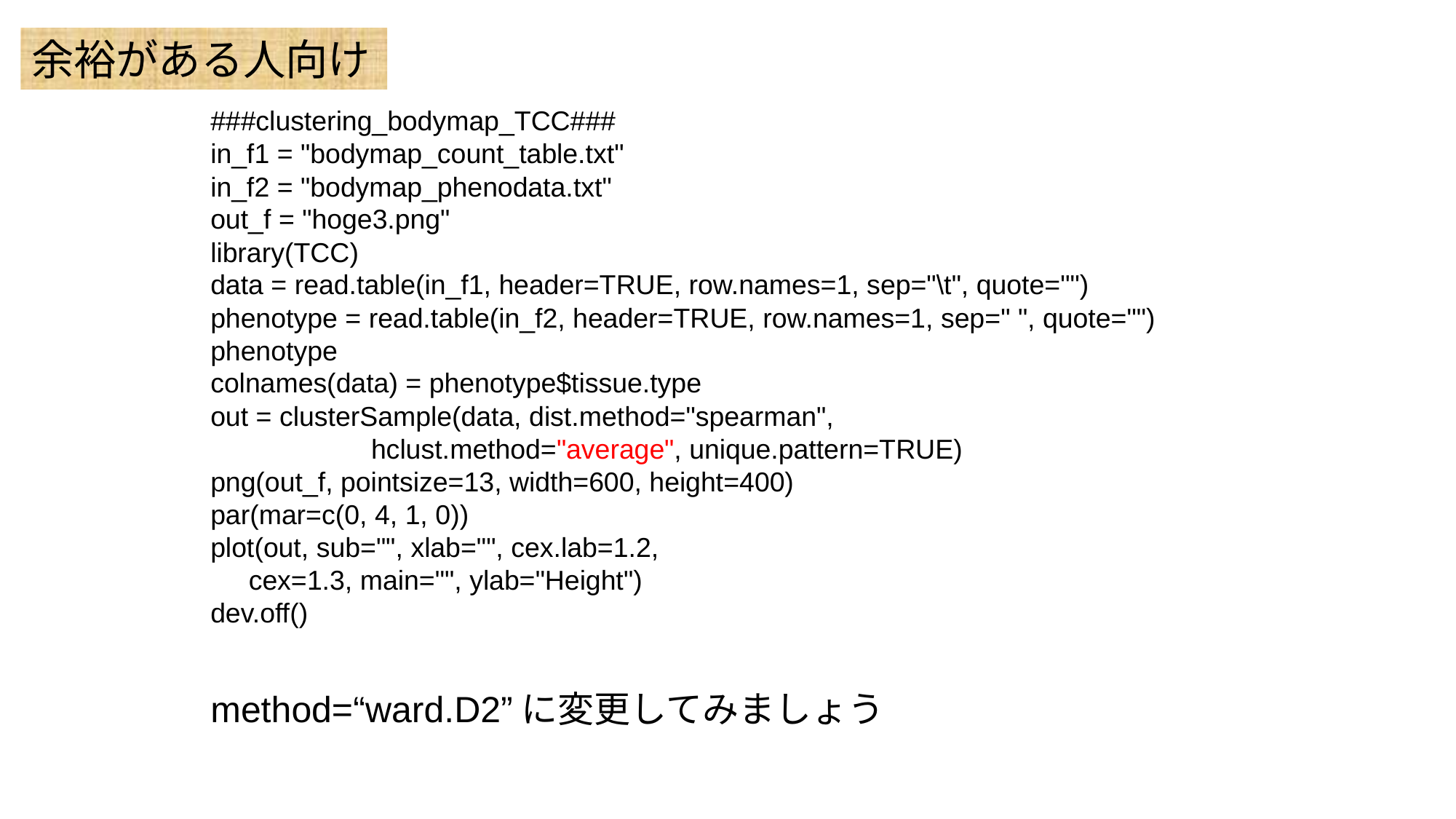

余裕がある人向け
###clustering_bodymap_TCC###
in_f1 = "bodymap_count_table.txt"
in_f2 = "bodymap_phenodata.txt"
out_f = "hoge3.png"
library(TCC)
data = read.table(in_f1, header=TRUE, row.names=1, sep="\t", quote="")
phenotype = read.table(in_f2, header=TRUE, row.names=1, sep=" ", quote="")
phenotype
colnames(data) = phenotype$tissue.type
out = clusterSample(data, dist.method="spearman",
                     hclust.method="average", unique.pattern=TRUE)
png(out_f, pointsize=13, width=600, height=400)
par(mar=c(0, 4, 1, 0))
plot(out, sub="", xlab="", cex.lab=1.2,
     cex=1.3, main="", ylab="Height")
dev.off()
method=“ward.D2”に変更してみましょう